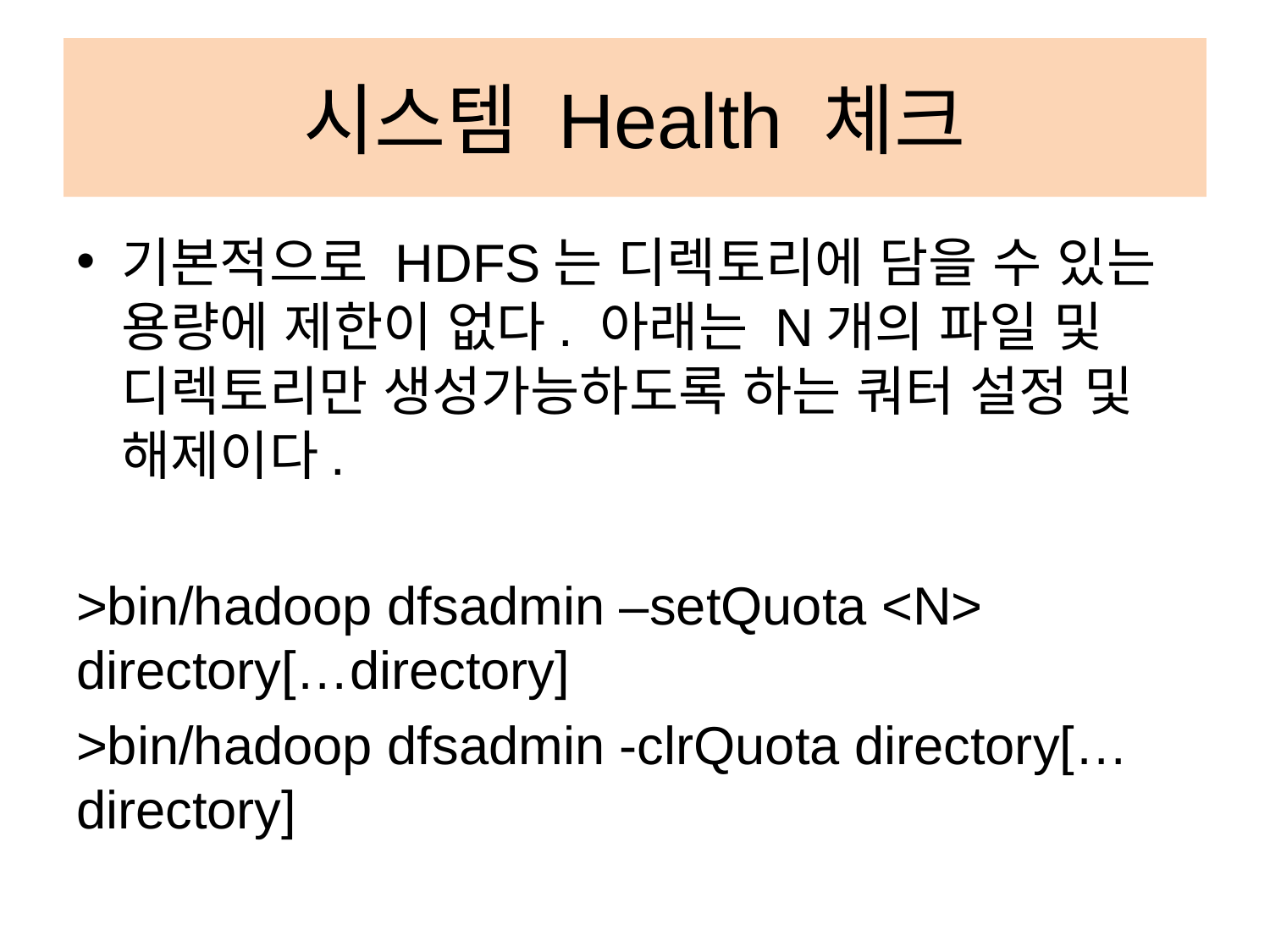

# 시스템 Health 체크
기본적으로 HDFS는 디렉토리에 담을 수 있는 용량에 제한이 없다. 아래는 N개의 파일 및 디렉토리만 생성가능하도록 하는 쿼터 설정 및 해제이다.

>bin/hadoop dfsadmin –setQuota <N> directory[…directory]
>bin/hadoop dfsadmin -clrQuota directory[…directory]